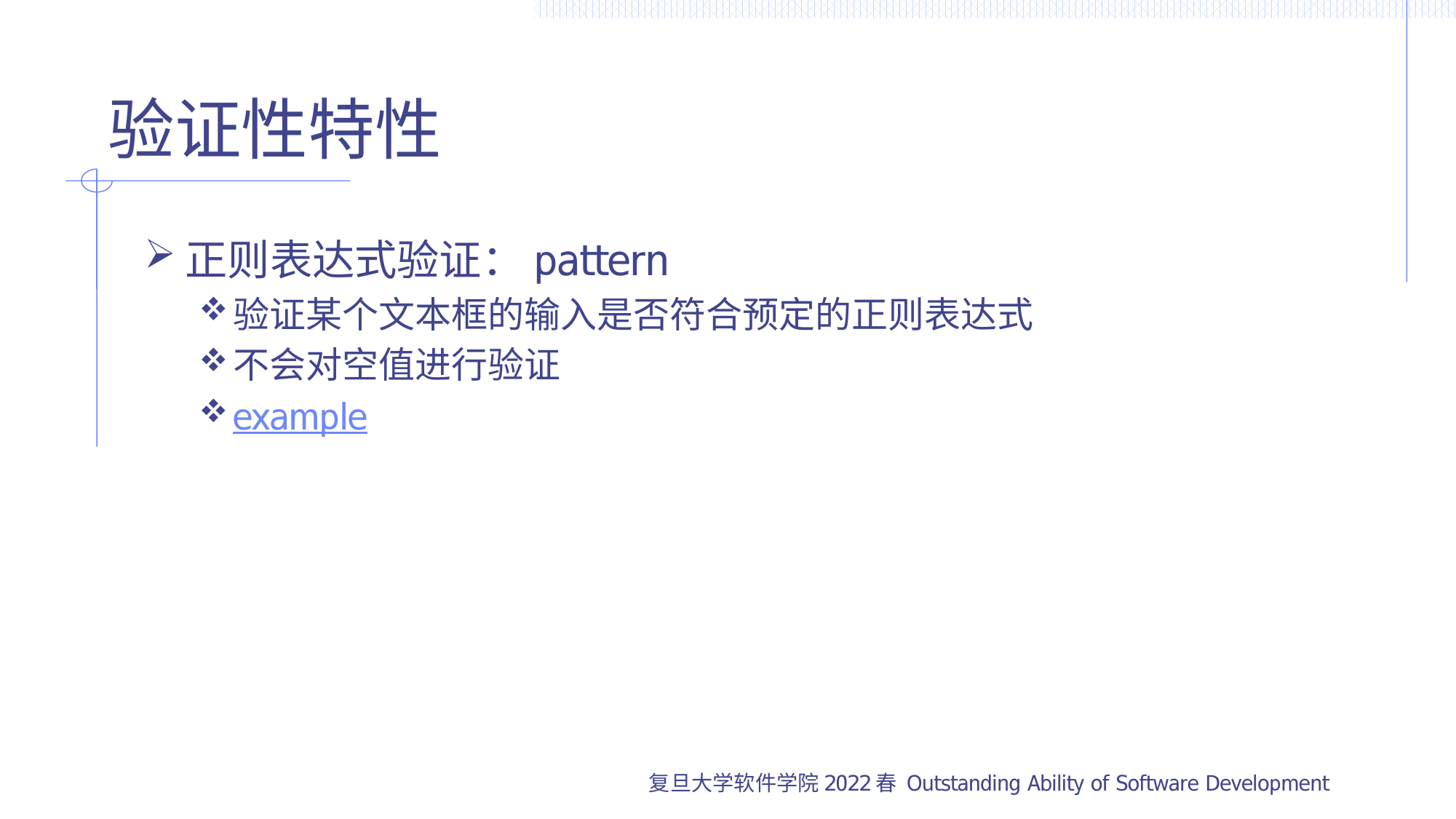

# 验证性特性
正则表达式验证：pattern
验证某个文本框的输入是否符合预定的正则表达式
不会对空值进行验证
example